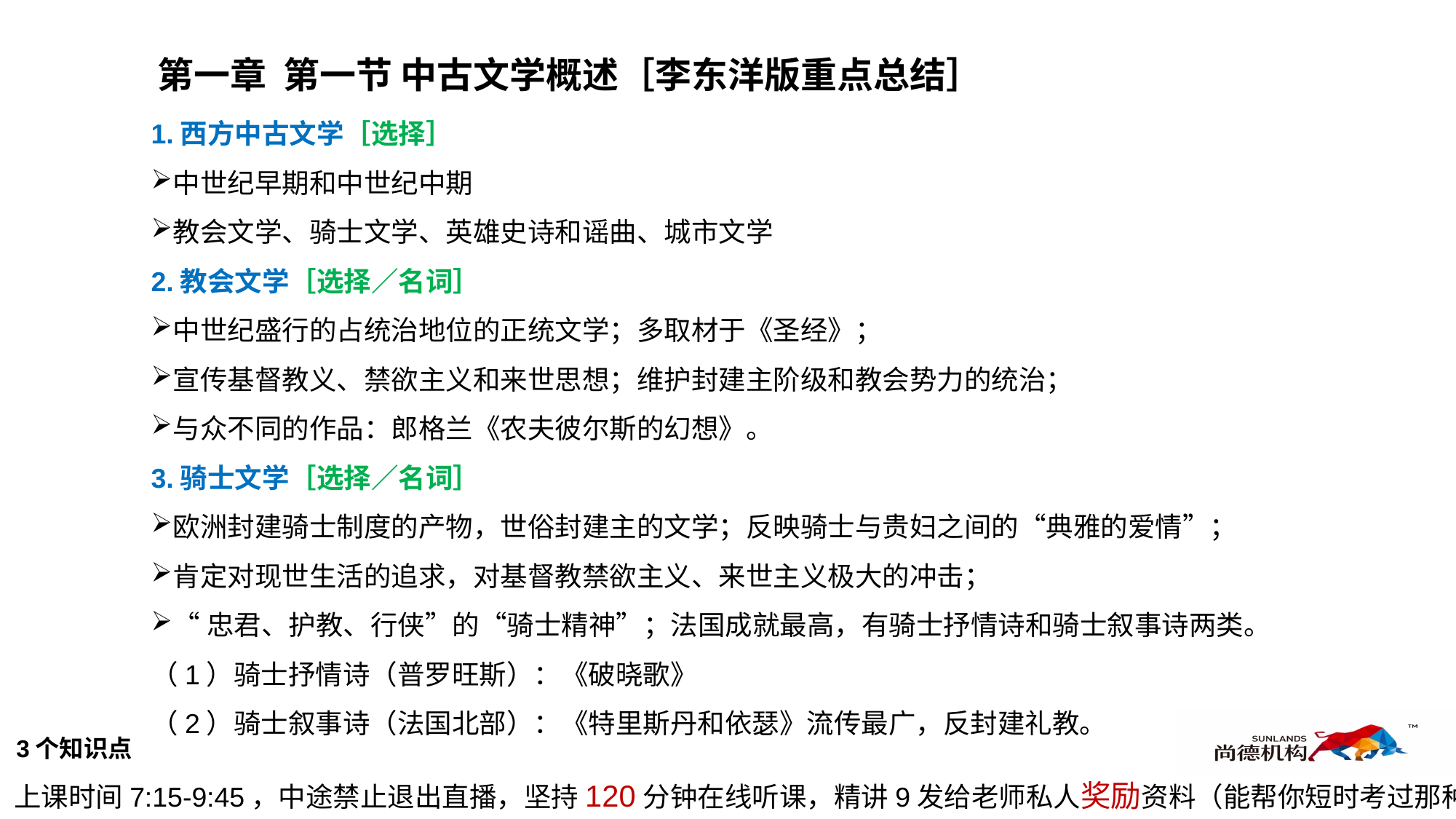

第一章  第一节 中古文学概述［李东洋版重点总结］
1.西方中古文学［选择］
中世纪早期和中世纪中期
教会文学、骑士文学、英雄史诗和谣曲、城市文学
2.教会文学［选择／名词］
中世纪盛行的占统治地位的正统文学；多取材于《圣经》；
宣传基督教义、禁欲主义和来世思想；维护封建主阶级和教会势力的统治；
与众不同的作品：郎格兰《农夫彼尔斯的幻想》。
3.骑士文学［选择／名词］
欧洲封建骑士制度的产物，世俗封建主的文学；反映骑士与贵妇之间的“典雅的爱情”；
肯定对现世生活的追求，对基督教禁欲主义、来世主义极大的冲击；
“忠君、护教、行侠”的“骑士精神”；法国成就最高，有骑士抒情诗和骑士叙事诗两类。
（1）骑士抒情诗（普罗旺斯）：《破晓歌》
（2）骑士叙事诗（法国北部）：《特里斯丹和依瑟》流传最广，反封建礼教。
3个知识点